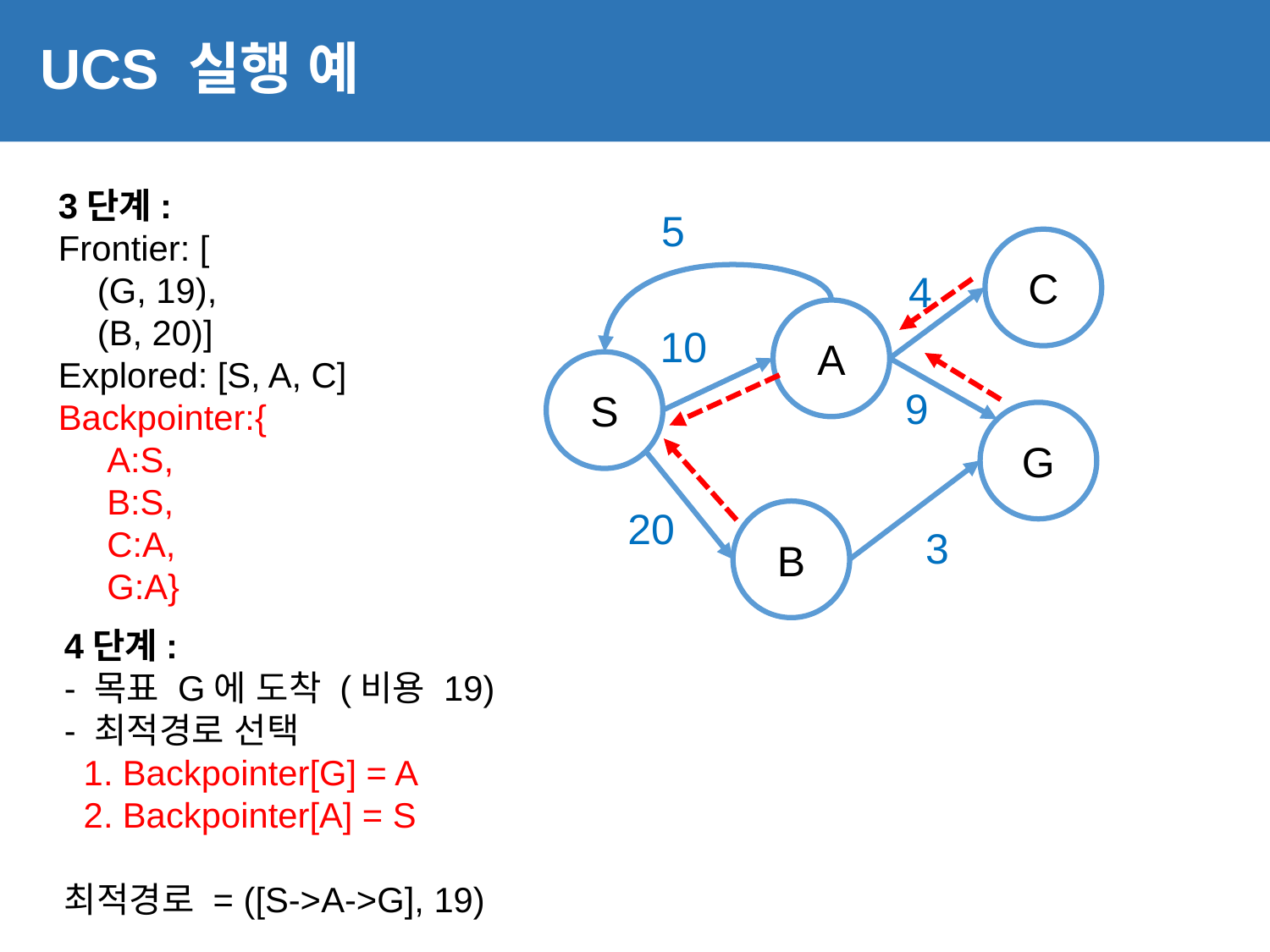

# UCS 실행 예
28
3단계:
Frontier: [
    (G, 19),
    (B, 20)]
Explored: [S, A, C]
Backpointer:{
     A:S,
     B:S,
     C:A,
     G:A}
5
C
4
A
10
S
9
G
20
B
3
4단계:
- 목표 G에 도착 (비용 19)
- 최적경로 선택
  1. Backpointer[G] = A
  2. Backpointer[A] = S

최적경로 = ([S->A->G], 19)